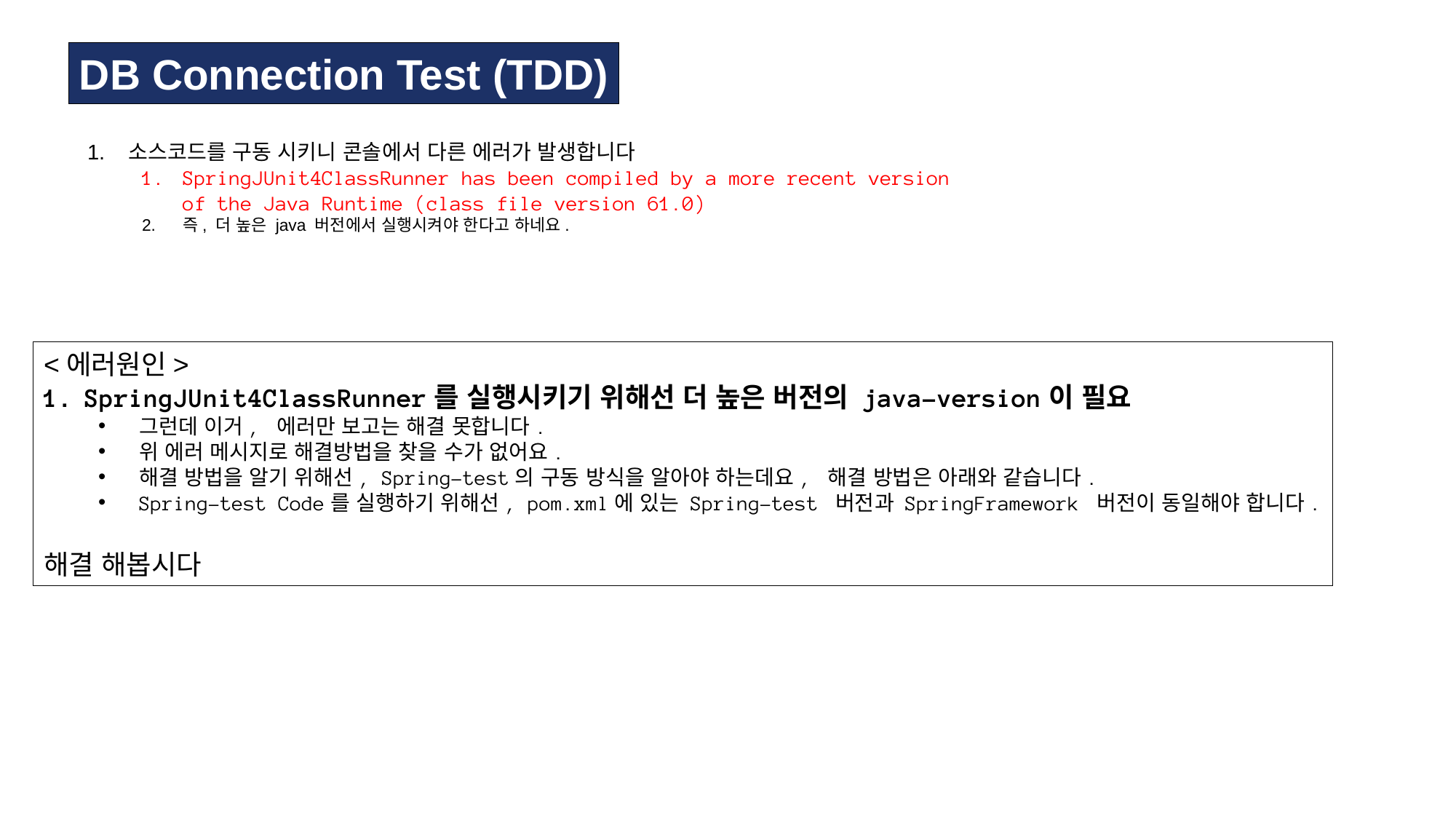

DB Connection Test (TDD)
소스코드를 구동 시키니 콘솔에서 다른 에러가 발생합니다
SpringJUnit4ClassRunner has been compiled by a more recent version
of the Java Runtime (class file version 61.0)
즉, 더 높은 java 버전에서 실행시켜야 한다고 하네요.
<에러원인>
SpringJUnit4ClassRunner를 실행시키기 위해선 더 높은 버전의 java-version이 필요
그런데 이거, 에러만 보고는 해결 못합니다.
위 에러 메시지로 해결방법을 찾을 수가 없어요.
해결 방법을 알기 위해선, Spring-test의 구동 방식을 알아야 하는데요, 해결 방법은 아래와 같습니다.
Spring-test Code를 실행하기 위해선, pom.xml에 있는 Spring-test 버전과 SpringFramework 버전이 동일해야 합니다.

해결 해봅시다